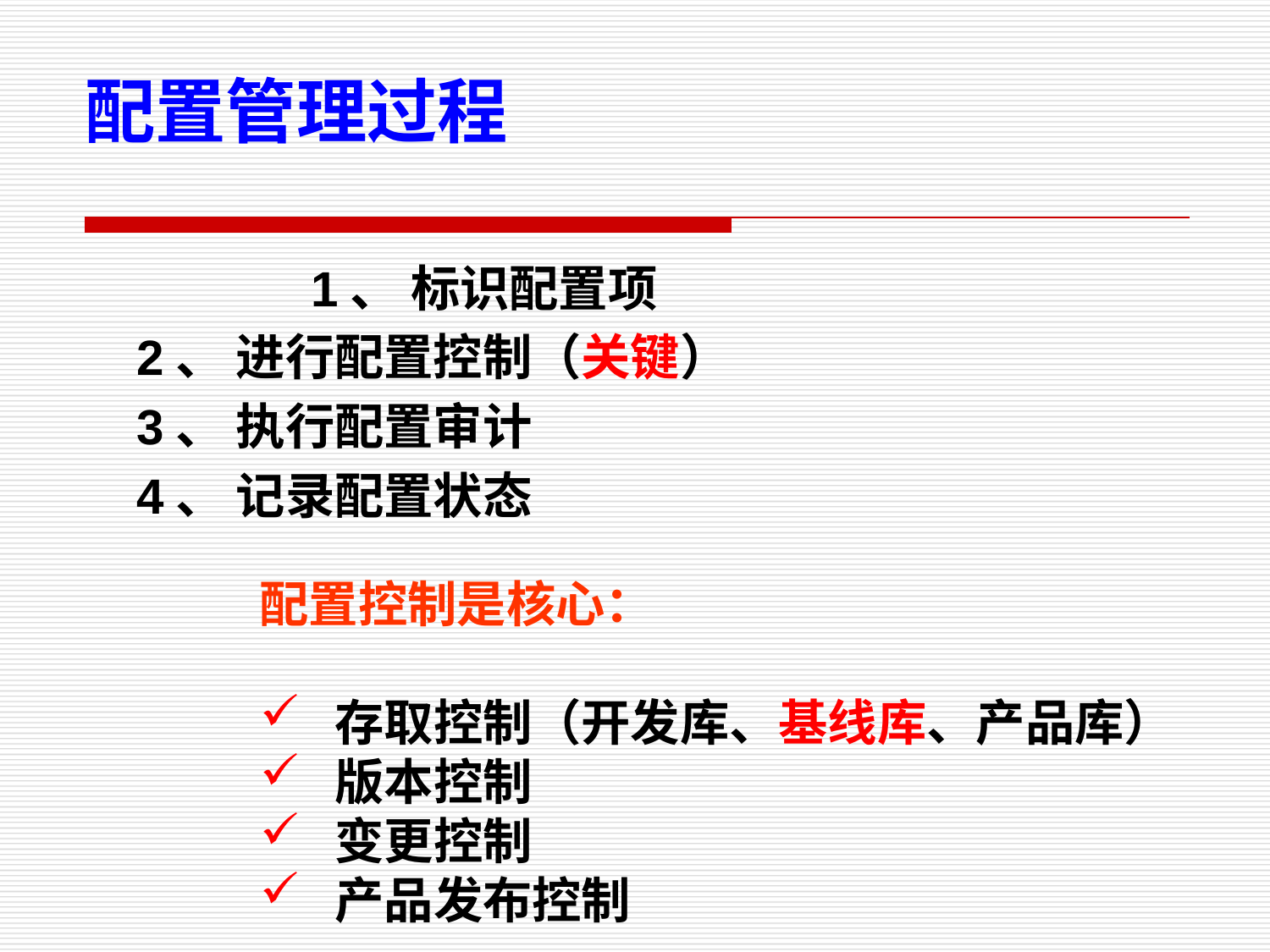

配置管理过程
           1、 标识配置项
           2、 进行配置控制（关键）
           3、 执行配置审计
           4、 记录配置状态

配置控制是核心：

  存取控制（开发库、基线库、产品库）
  版本控制
  变更控制
  产品发布控制